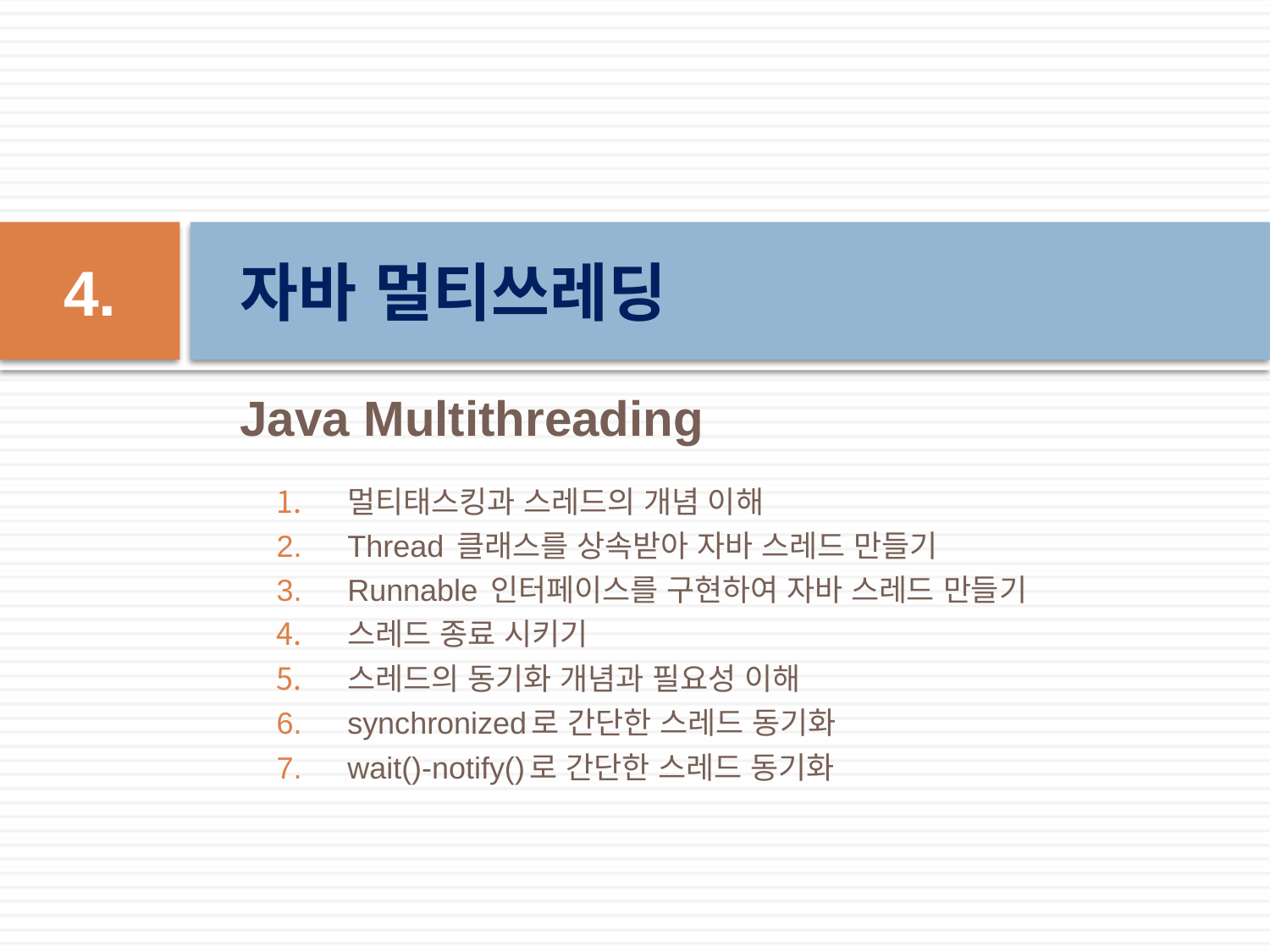

4.
자바 멀티쓰레딩
Java Multithreading
멀티태스킹과 스레드의 개념 이해
Thread 클래스를 상속받아 자바 스레드 만들기
Runnable 인터페이스를 구현하여 자바 스레드 만들기
스레드 종료 시키기
스레드의 동기화 개념과 필요성 이해
synchronized로 간단한 스레드 동기화
wait()-notify()로 간단한 스레드 동기화